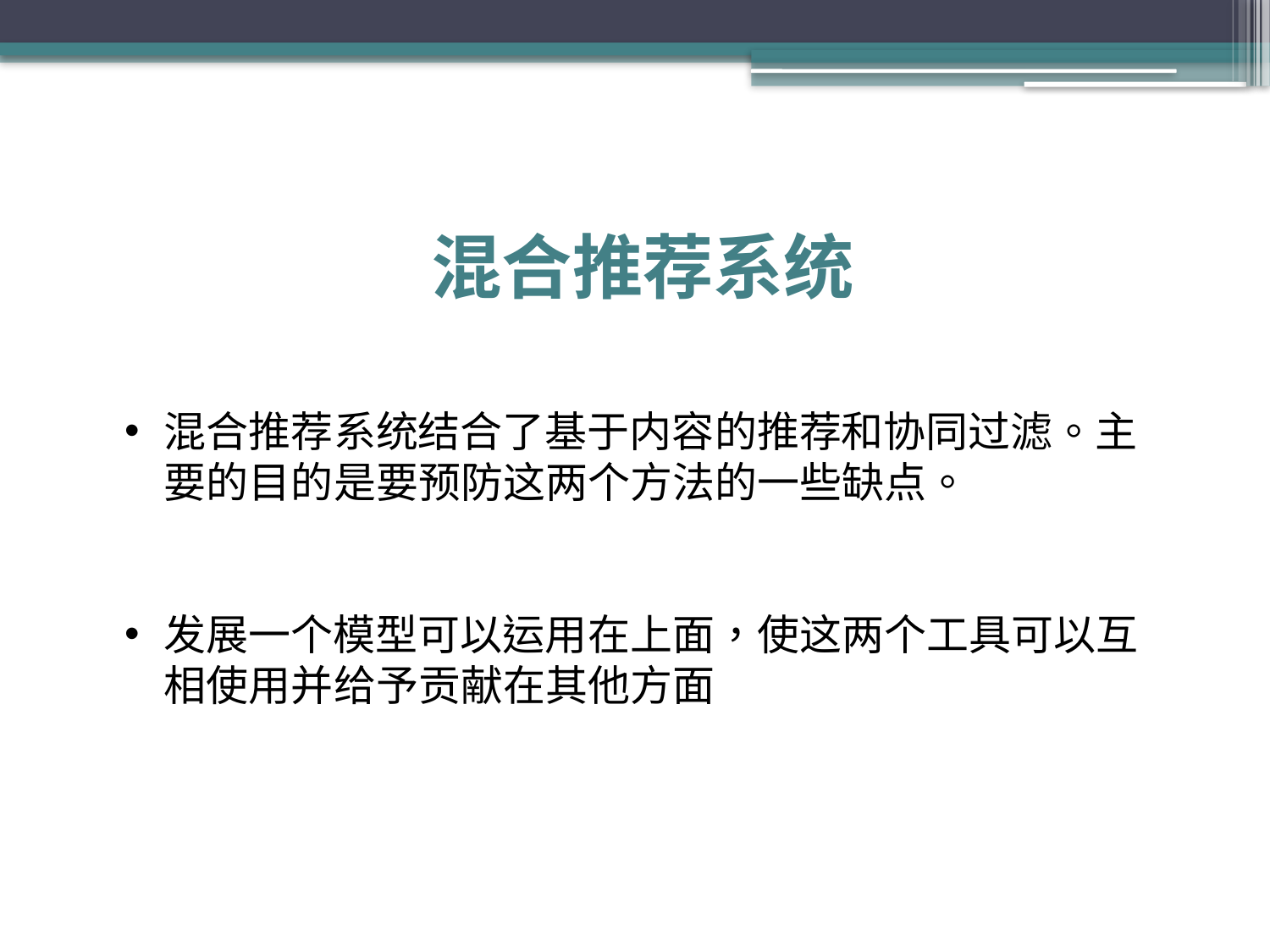

混合推荐系统
混合推荐系统结合了基于内容的推荐和协同过滤。主要的目的是要预防这两个方法的一些缺点。

发展一个模型可以运用在上面，使这两个工具可以互相使用并给予贡献在其他方面